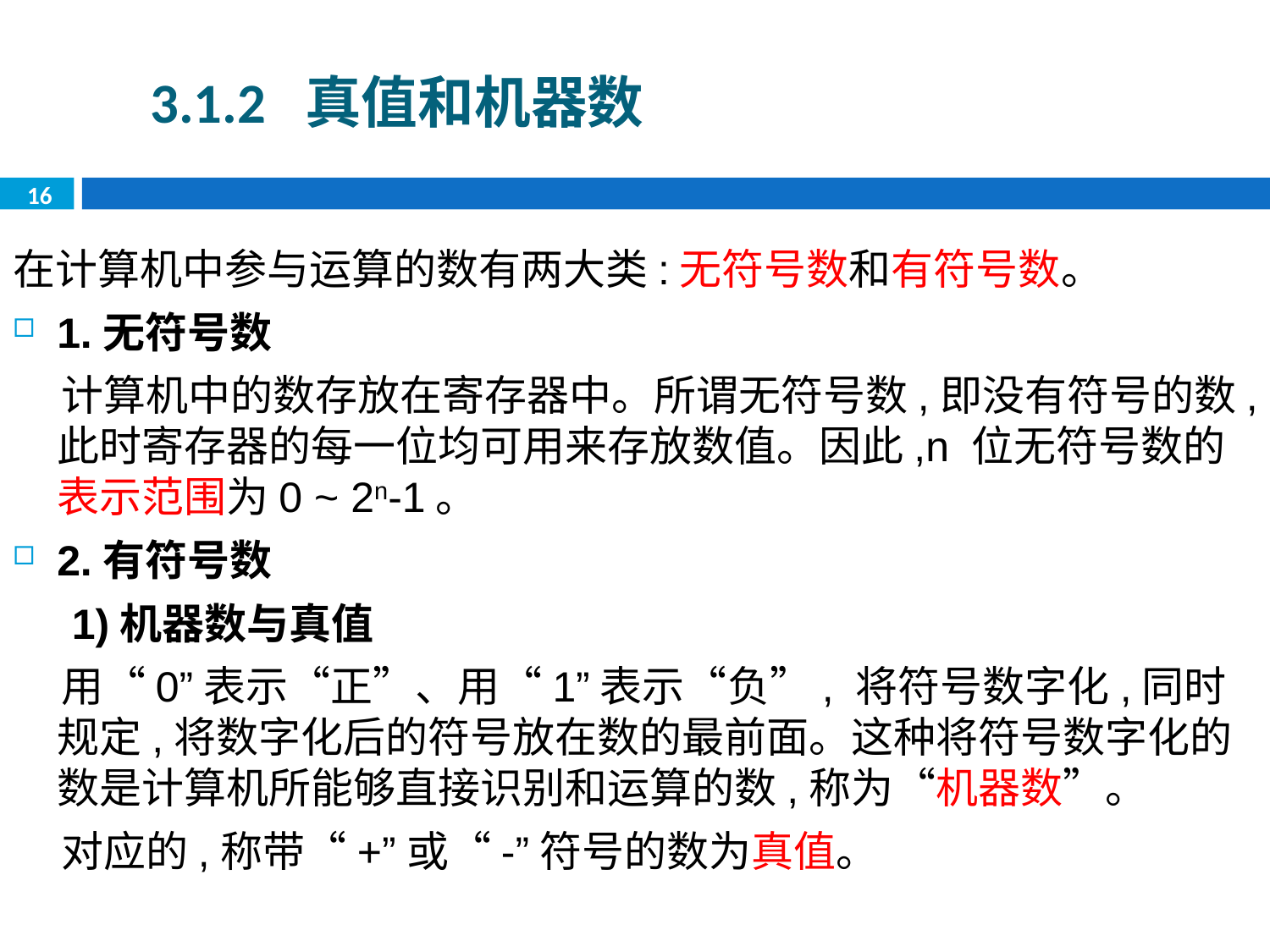

3.1.2  真值和机器数
16
在计算机中参与运算的数有两大类:无符号数和有符号数。
1.无符号数
    计算机中的数存放在寄存器中。所谓无符号数,即没有符号的数,此时寄存器的每一位均可用来存放数值。因此,n 位无符号数的表示范围为0 ~ 2n-1。
2.有符号数
     1)机器数与真值
    用“0”表示“正”、用“1”表示“负”, 将符号数字化,同时规定,将数字化后的符号放在数的最前面。这种将符号数字化的数是计算机所能够直接识别和运算的数,称为“机器数”。
    对应的,称带“+”或“-”符号的数为真值。